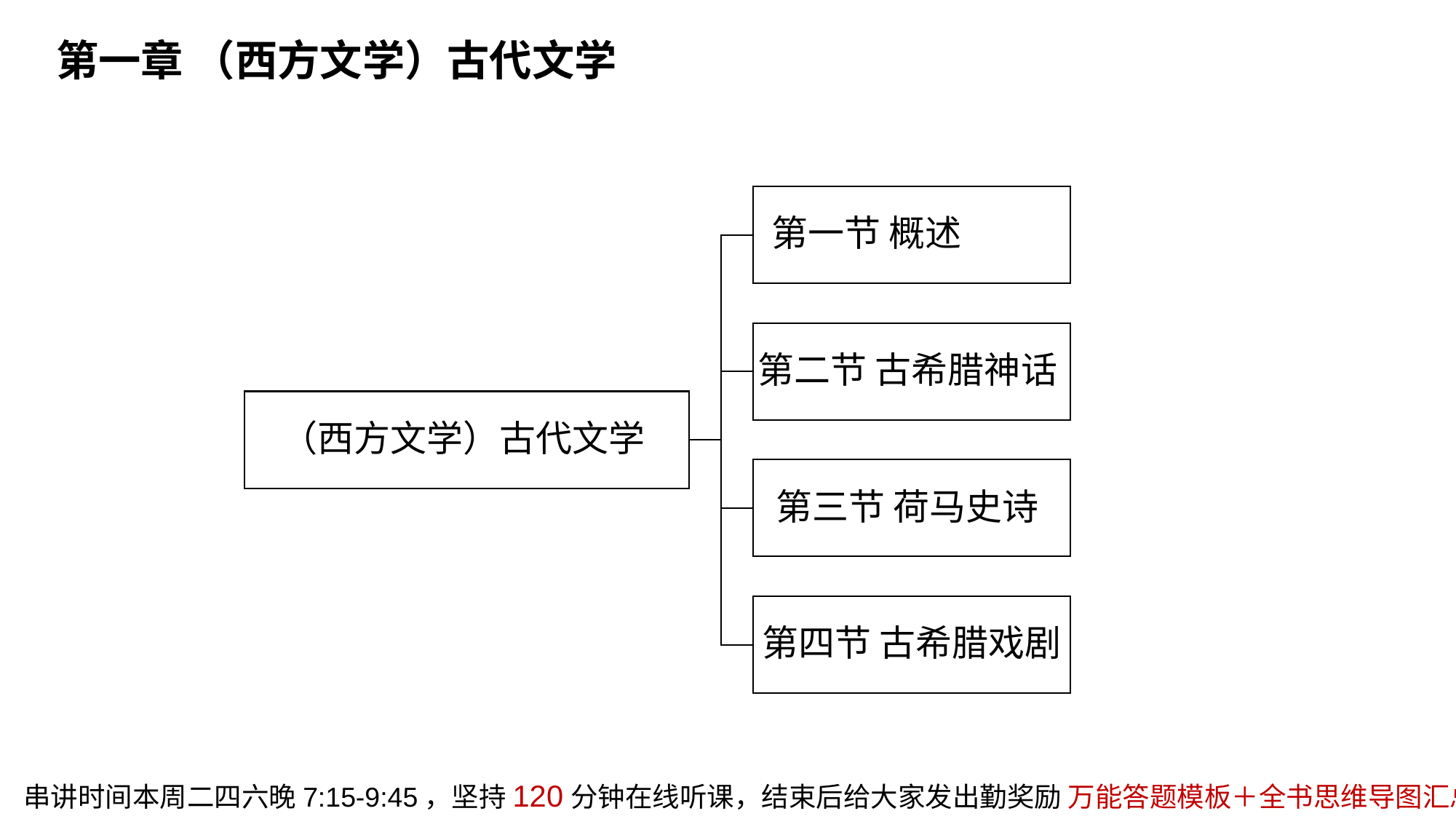

第一章 （西方文学）古代文学
（西方文学）古代文学
 第一节 概述
第二节 古希腊神话
第三节 荷马史诗
第四节 古希腊戏剧